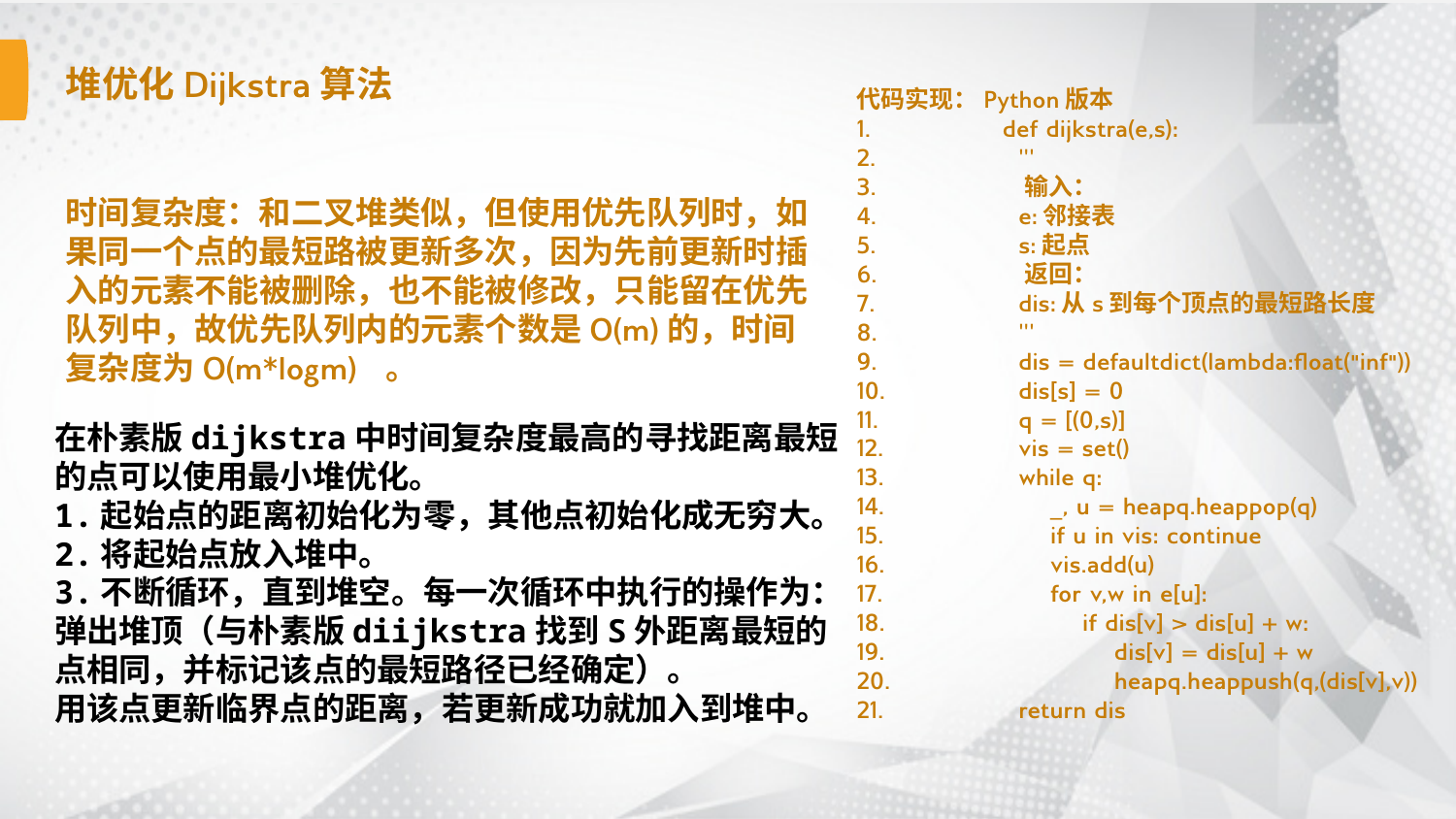

堆优化Dijkstra算法

时间复杂度：和二叉堆类似，但使用优先队列时，如果同一个点的最短路被更新多次，因为先前更新时插入的元素不能被删除，也不能被修改，只能留在优先队列中，故优先队列内的元素个数是O(m)的，时间复杂度为O(m*logm)  。
代码实现：Python版本
1.	def dijkstra(e,s):
2.	  '''
3.	  输入：
4.	  e:邻接表
5.	  s:起点
6.	  返回：
7.	  dis:从s到每个顶点的最短路长度
8.	  '''
9.	  dis = defaultdict(lambda:float("inf"))
10.	  dis[s] = 0
11.	  q = [(0,s)]
12.	  vis = set()
13.	  while q:
14.	      _, u = heapq.heappop(q)
15.	      if u in vis: continue
16.	      vis.add(u)
17.	      for v,w in e[u]:
18.	          if dis[v] > dis[u] + w:
19.	              dis[v] = dis[u] + w
20.	              heapq.heappush(q,(dis[v],v))
21.	  return dis
在朴素版dijkstra中时间复杂度最高的寻找距离最短的点可以使用最小堆优化。
1.起始点的距离初始化为零，其他点初始化成无穷大。
2.将起始点放入堆中。
3.不断循环，直到堆空。每一次循环中执行的操作为：
弹出堆顶（与朴素版diijkstra找到S外距离最短的点相同，并标记该点的最短路径已经确定）。
用该点更新临界点的距离，若更新成功就加入到堆中。